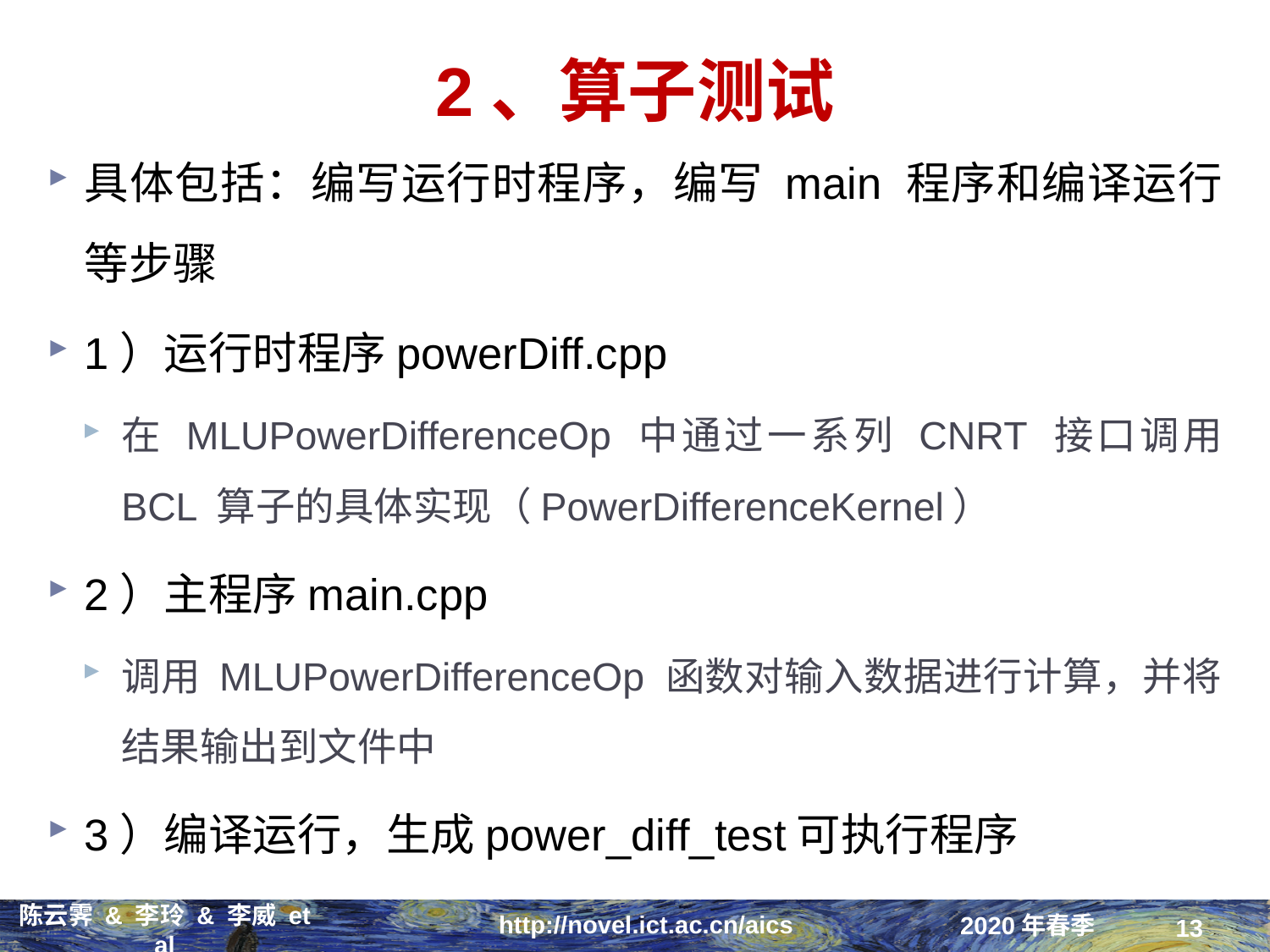

# 2、算子测试
具体包括：编写运行时程序，编写 main 程序和编译运行等步骤
1）运行时程序powerDiff.cpp
在 MLUPowerDifferenceOp 中通过一系列 CNRT 接口调用 BCL 算子的具体实现（PowerDifferenceKernel）
2）主程序main.cpp
调用 MLUPowerDifferenceOp 函数对输入数据进行计算，并将结果输出到文件中
3）编译运行，生成power_diff_test可执行程序
13